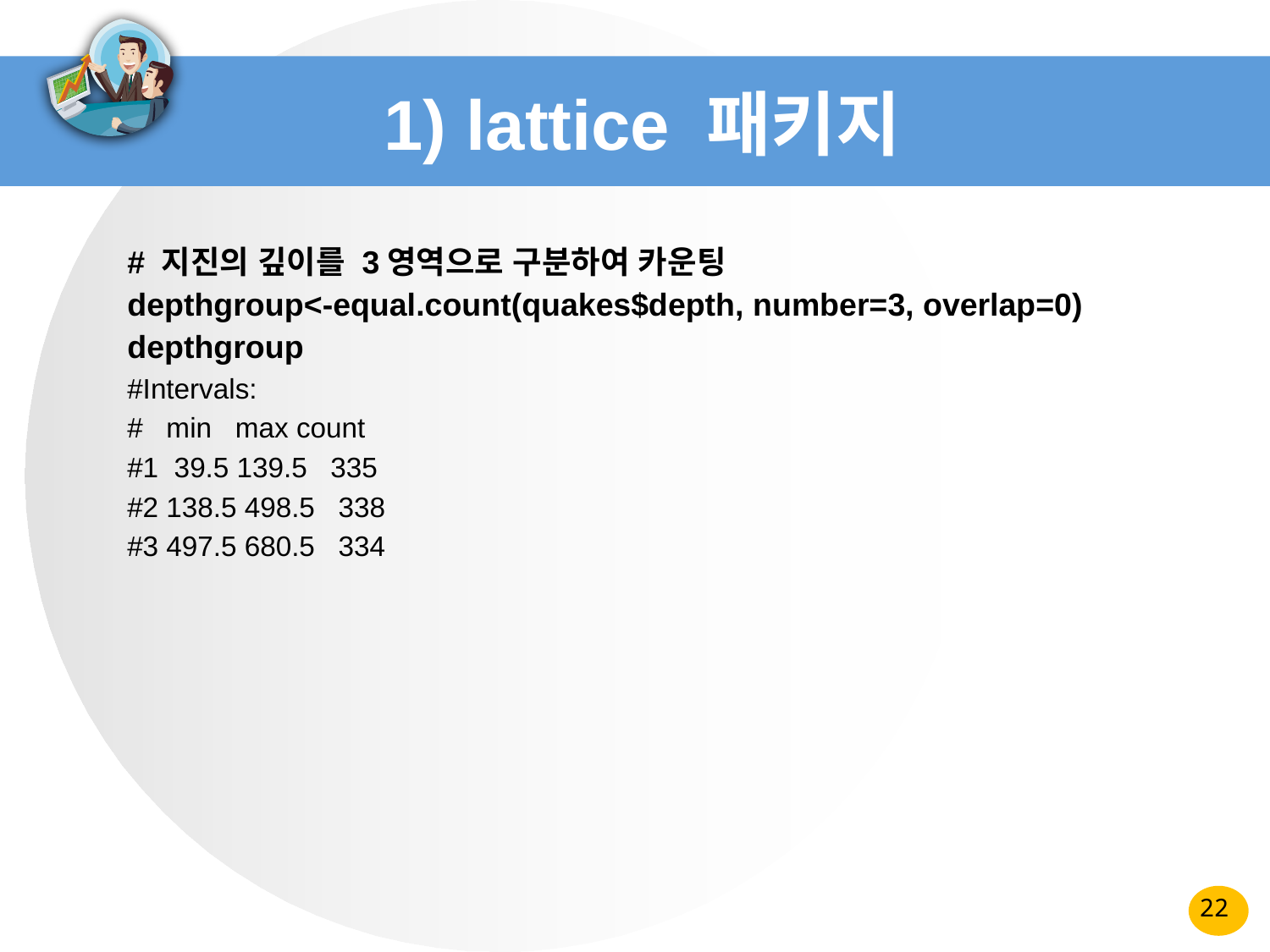

# 1) lattice 패키지
# 지진의 깊이를 3영역으로 구분하여 카운팅
depthgroup<-equal.count(quakes$depth, number=3, overlap=0)
depthgroup
#Intervals:
#   min   max count
#1  39.5 139.5   335
#2 138.5 498.5   338
#3 497.5 680.5   334
22